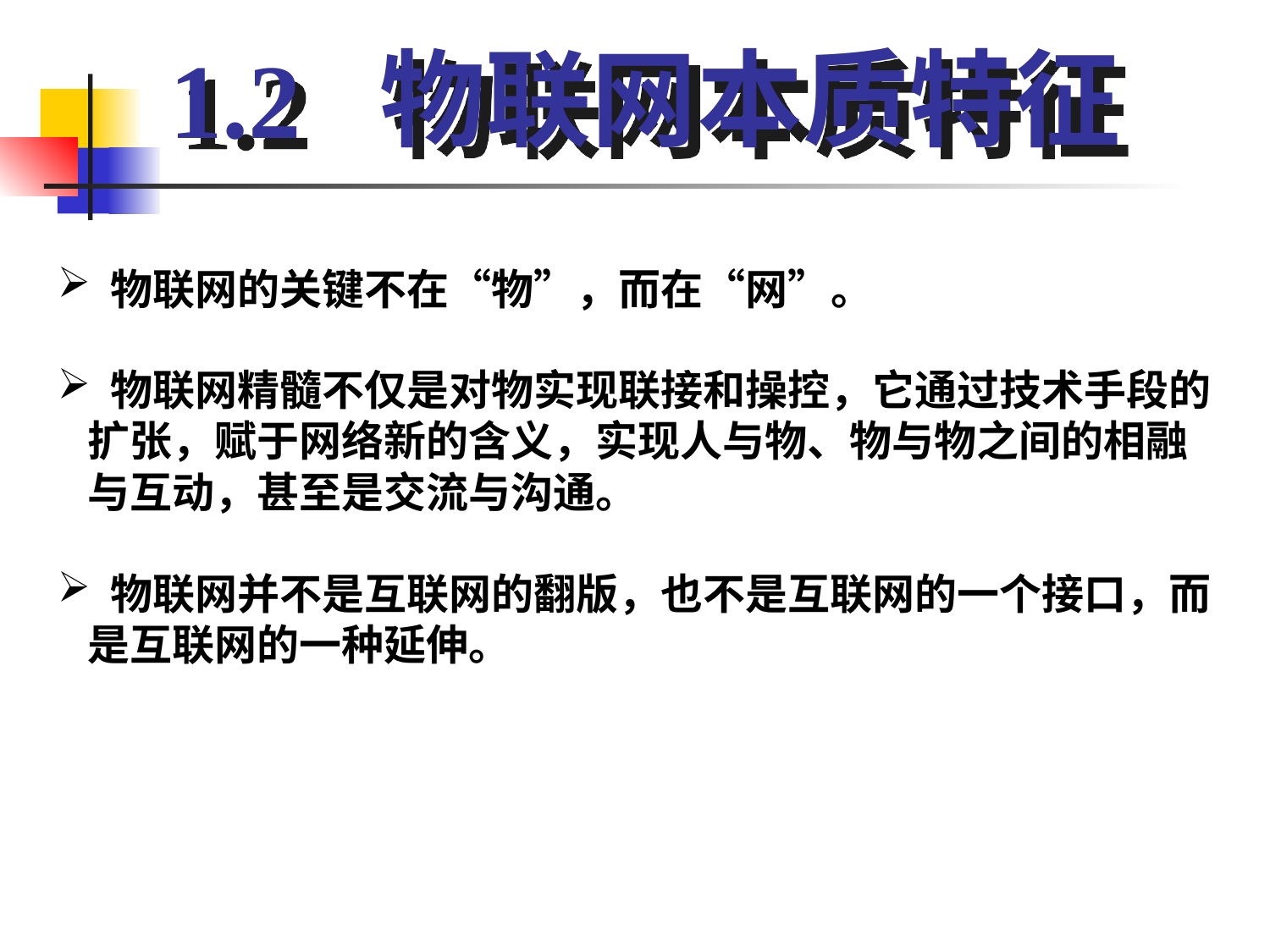

1.2  物联网本质特征
 物联网的关键不在“物”，而在“网”。

 物联网精髓不仅是对物实现联接和操控，它通过技术手段的扩张，赋于网络新的含义，实现人与物、物与物之间的相融与互动，甚至是交流与沟通。

 物联网并不是互联网的翻版，也不是互联网的一个接口，而是互联网的一种延伸。